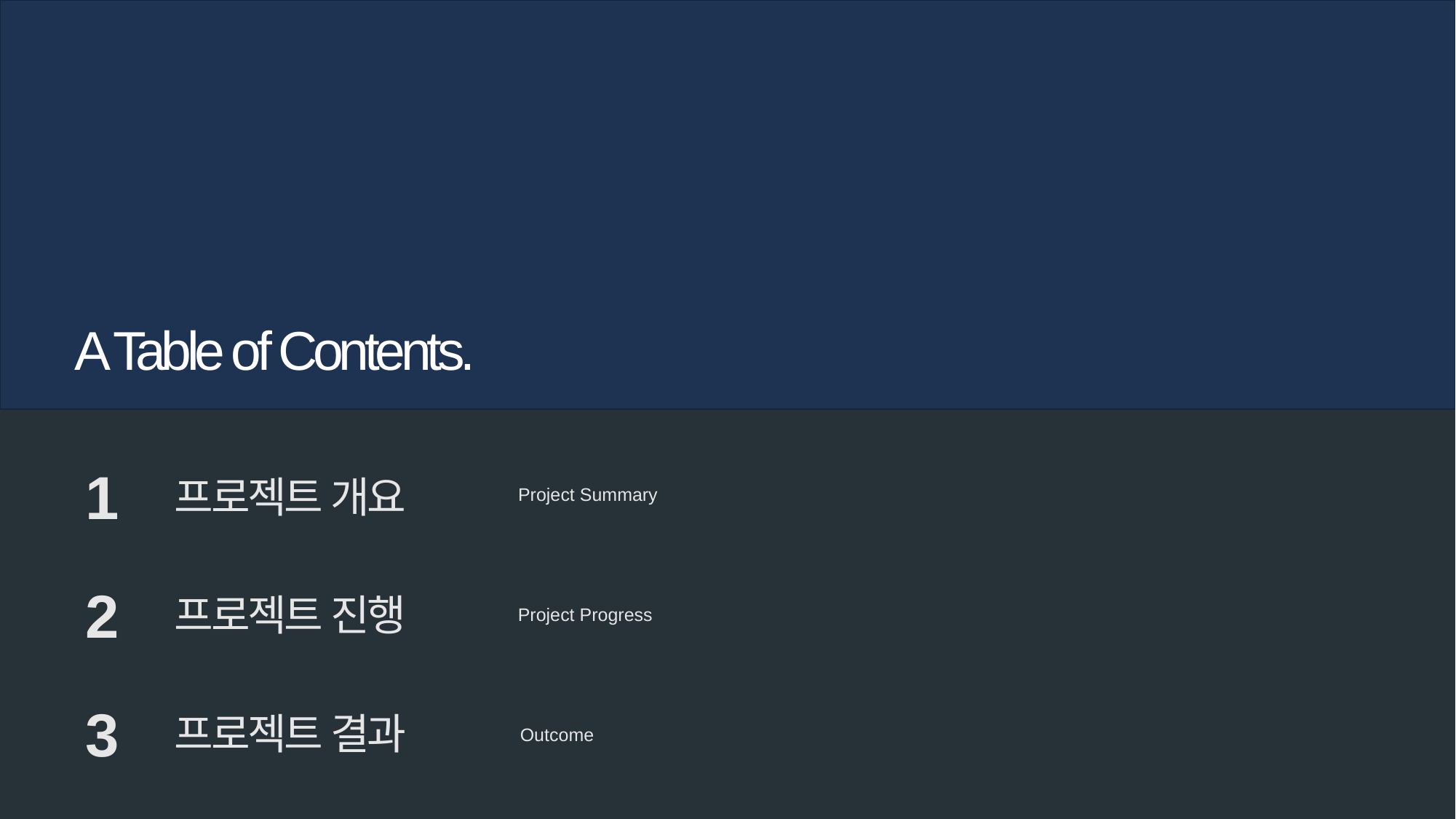

A Table of Contents.
1
프로젝트 개요
Project Summary
2
프로젝트 진행
Project Progress
3
프로젝트 결과
Outcome